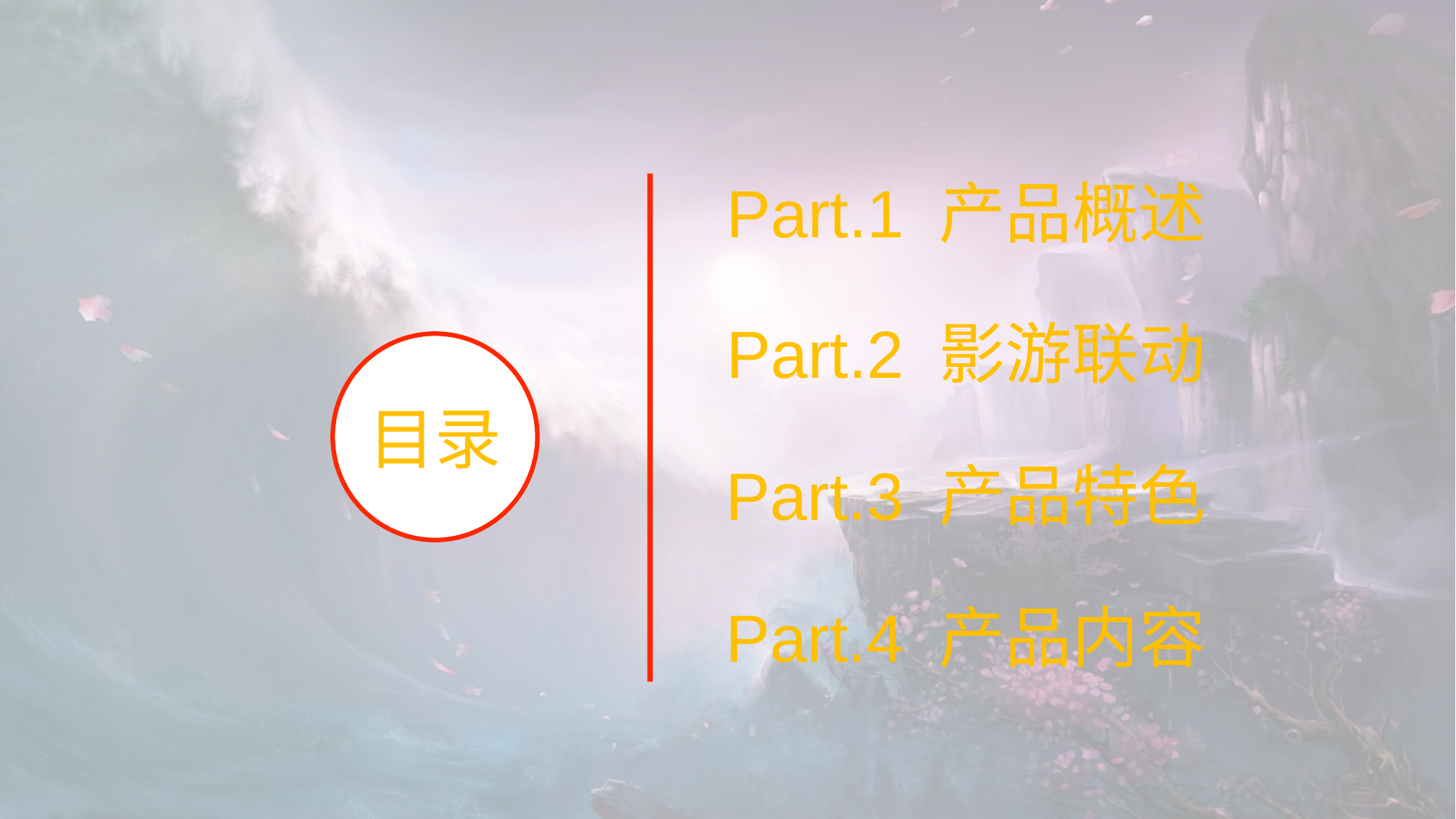

Part.1 产品概述

Part.2 影游联动

目录
Part.3 产品特色
Part.4 产品内容